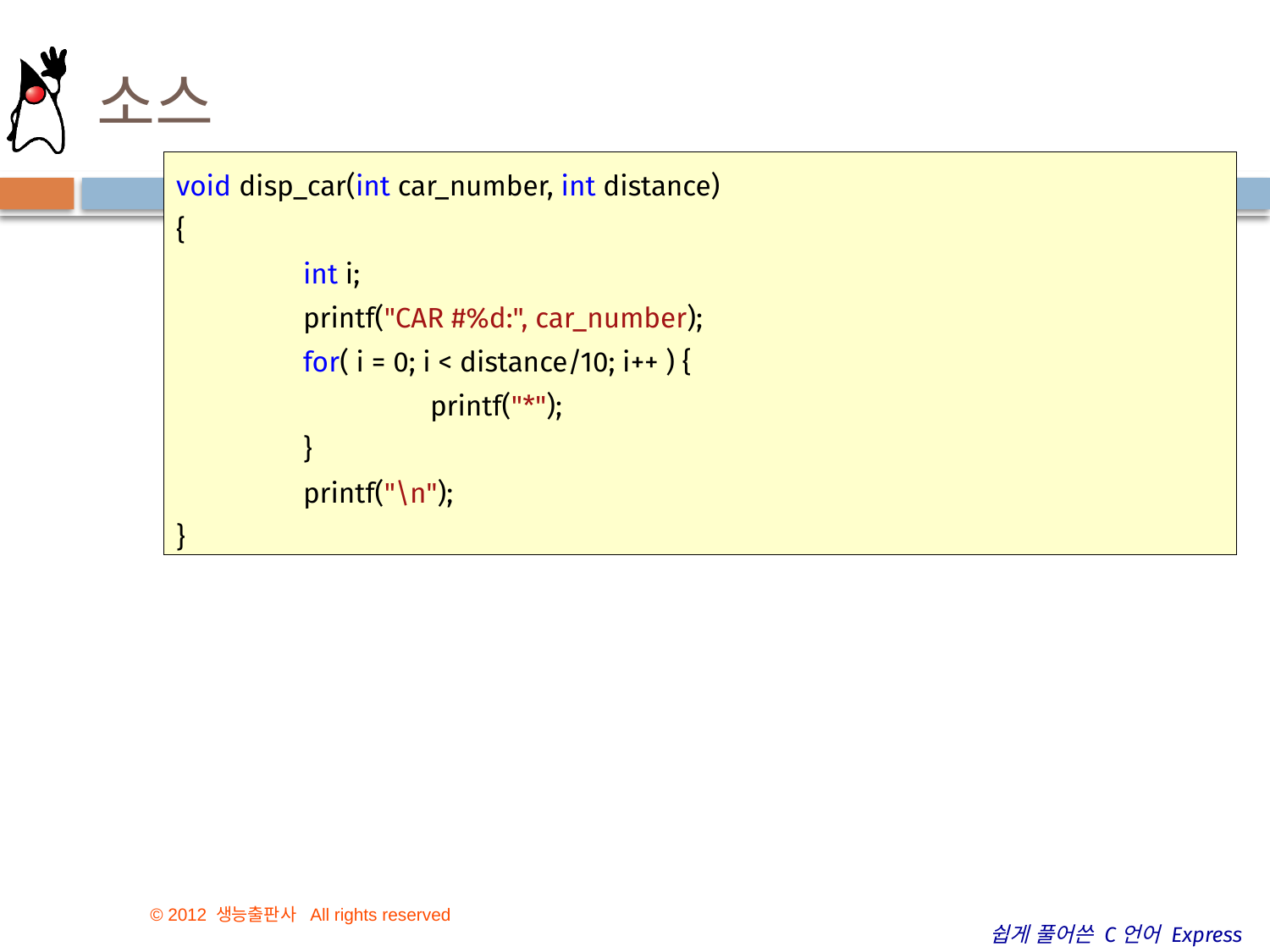

# 소스
void disp_car(int car_number, int distance)
{
	int i;
	printf("CAR #%d:", car_number);
	for( i = 0; i < distance/10; i++ ) {
		printf("*");
	}
	printf("\n");
}